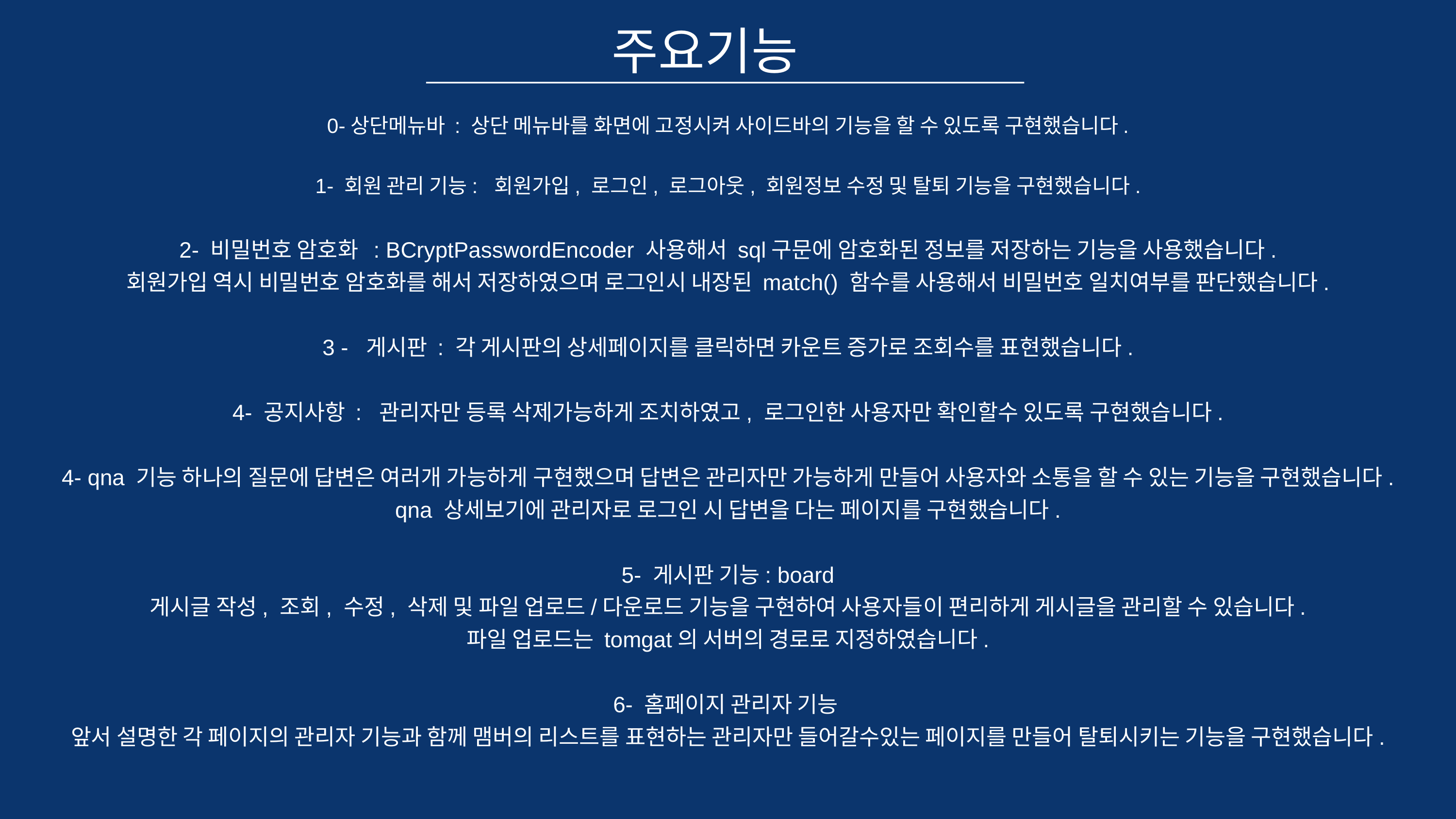

주요기능

0-상단메뉴바 : 상단 메뉴바를 화면에 고정시켜 사이드바의 기능을 할 수 있도록 구현했습니다.

1- 회원 관리 기능:  회원가입, 로그인, 로그아웃, 회원정보 수정 및 탈퇴 기능을 구현했습니다.

2- 비밀번호 암호화  : BCryptPasswordEncoder 사용해서 sql구문에 암호화된 정보를 저장하는 기능을 사용했습니다.
회원가입 역시 비밀번호 암호화를 해서 저장하였으며 로그인시 내장된 match() 함수를 사용해서 비밀번호 일치여부를 판단했습니다.

3 -  게시판 : 각 게시판의 상세페이지를 클릭하면 카운트 증가로 조회수를 표현했습니다.

4- 공지사항 :  관리자만 등록 삭제가능하게 조치하였고, 로그인한 사용자만 확인할수 있도록 구현했습니다.

4- qna 기능 하나의 질문에 답변은 여러개 가능하게 구현했으며 답변은 관리자만 가능하게 만들어 사용자와 소통을 할 수 있는 기능을 구현했습니다.
qna 상세보기에 관리자로 로그인 시 답변을 다는 페이지를 구현했습니다.

5- 게시판 기능: board
게시글 작성, 조회, 수정, 삭제 및 파일 업로드/다운로드 기능을 구현하여 사용자들이 편리하게 게시글을 관리할 수 있습니다.
파일 업로드는 tomgat의 서버의 경로로 지정하였습니다.

6- 홈페이지 관리자 기능
앞서 설명한 각 페이지의 관리자 기능과 함께 맴버의 리스트를 표현하는 관리자만 들어갈수있는 페이지를 만들어 탈퇴시키는 기능을 구현했습니다.